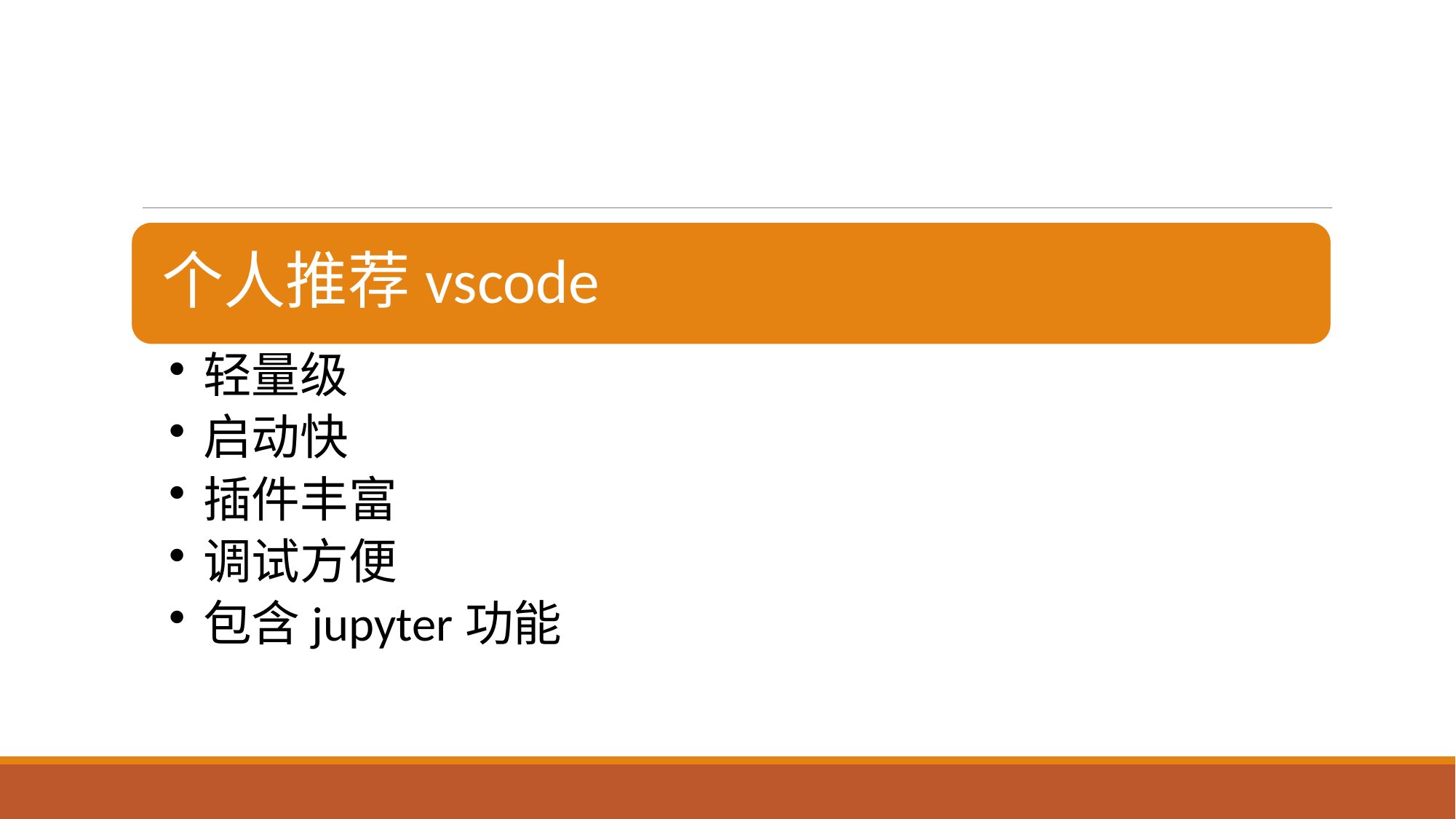

#
个人推荐vscode
轻量级
启动快
插件丰富
调试方便
包含jupyter功能